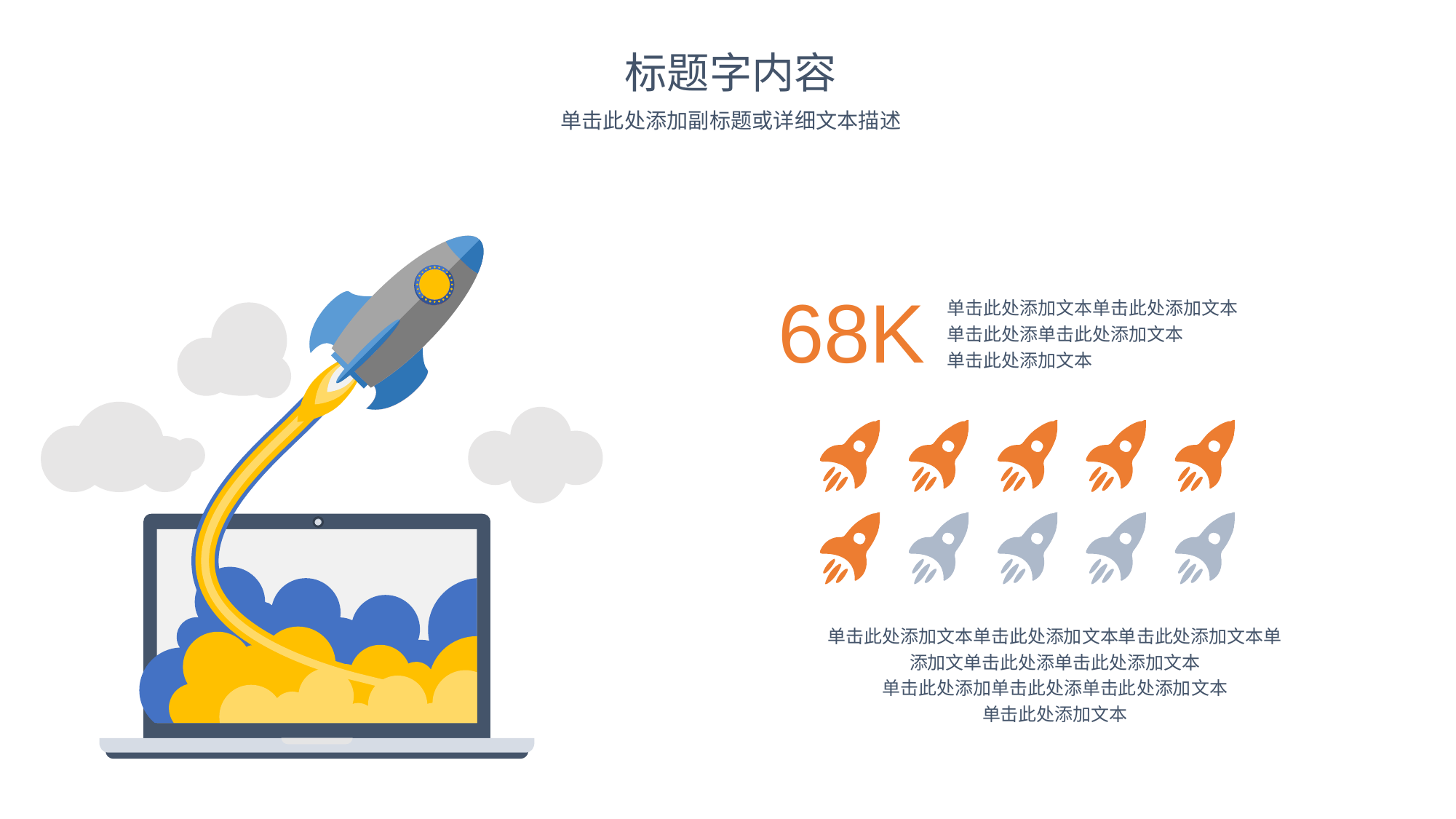

标题字内容
单击此处添加副标题或详细文本描述

68K
单击此处添加文本单击此处添加文本
单击此处添单击此处添加文本
单击此处添加文本

单击此处添加文本单击此处添加文本单击此处添加文本单
添加文单击此处添单击此处添加文本
单击此处添加单击此处添单击此处添加文本
单击此处添加文本